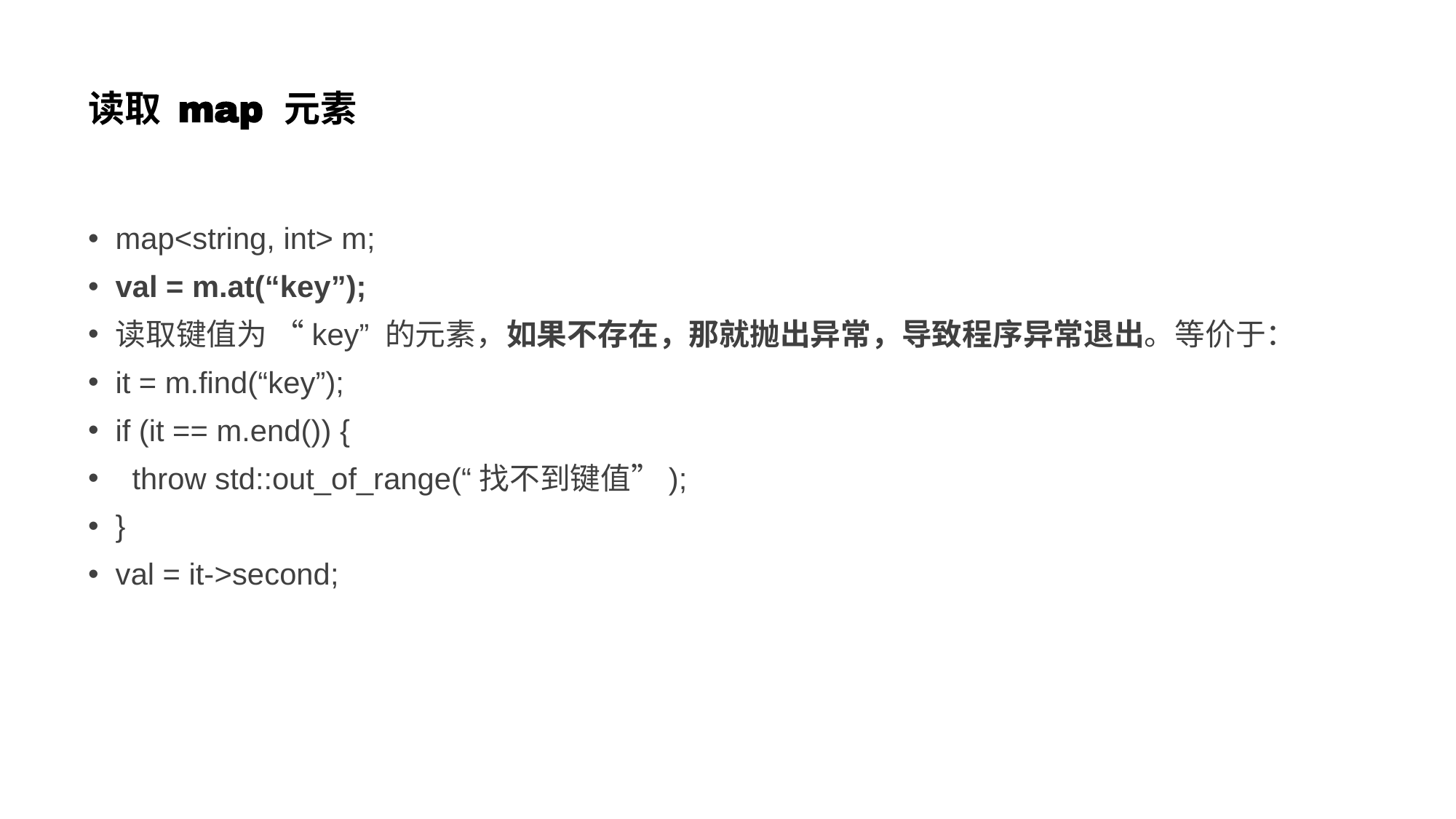

# 读取 map 元素
map<string, int> m;
val = m.at(“key”);
读取键值为 “key” 的元素，如果不存在，那就抛出异常，导致程序异常退出。等价于：
it = m.find(“key”);
if (it == m.end()) {
  throw std::out_of_range(“找不到键值”);
}
val = it->second;